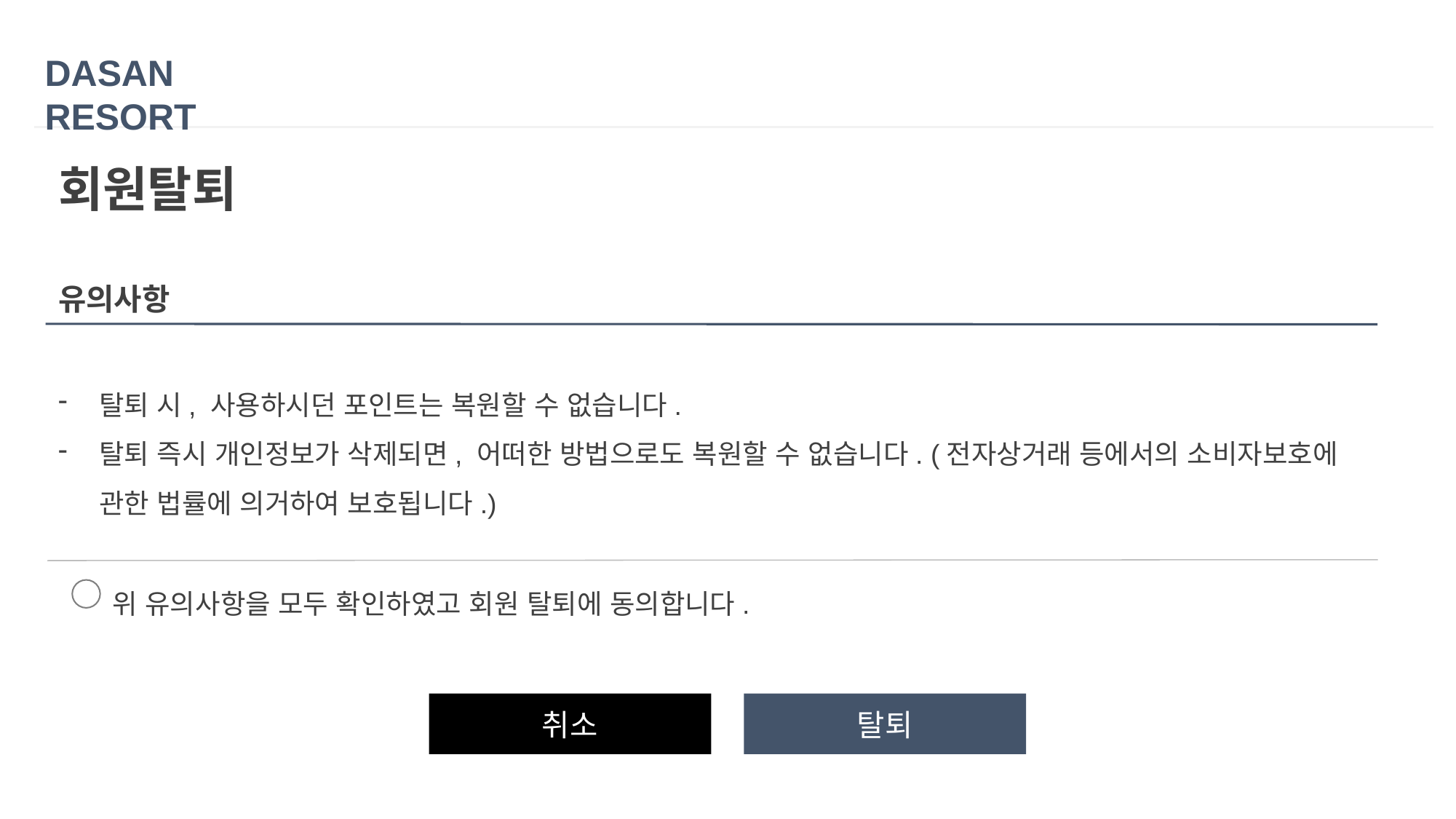

DASAN RESORT
회원탈퇴
유의사항

탈퇴 시, 사용하시던 포인트는 복원할 수 없습니다.
탈퇴 즉시 개인정보가 삭제되면, 어떠한 방법으로도 복원할 수 없습니다. (전자상거래 등에서의 소비자보호에 관한 법률에 의거하여 보호됩니다.)
위 유의사항을 모두 확인하였고 회원 탈퇴에 동의합니다.

취소
탈퇴